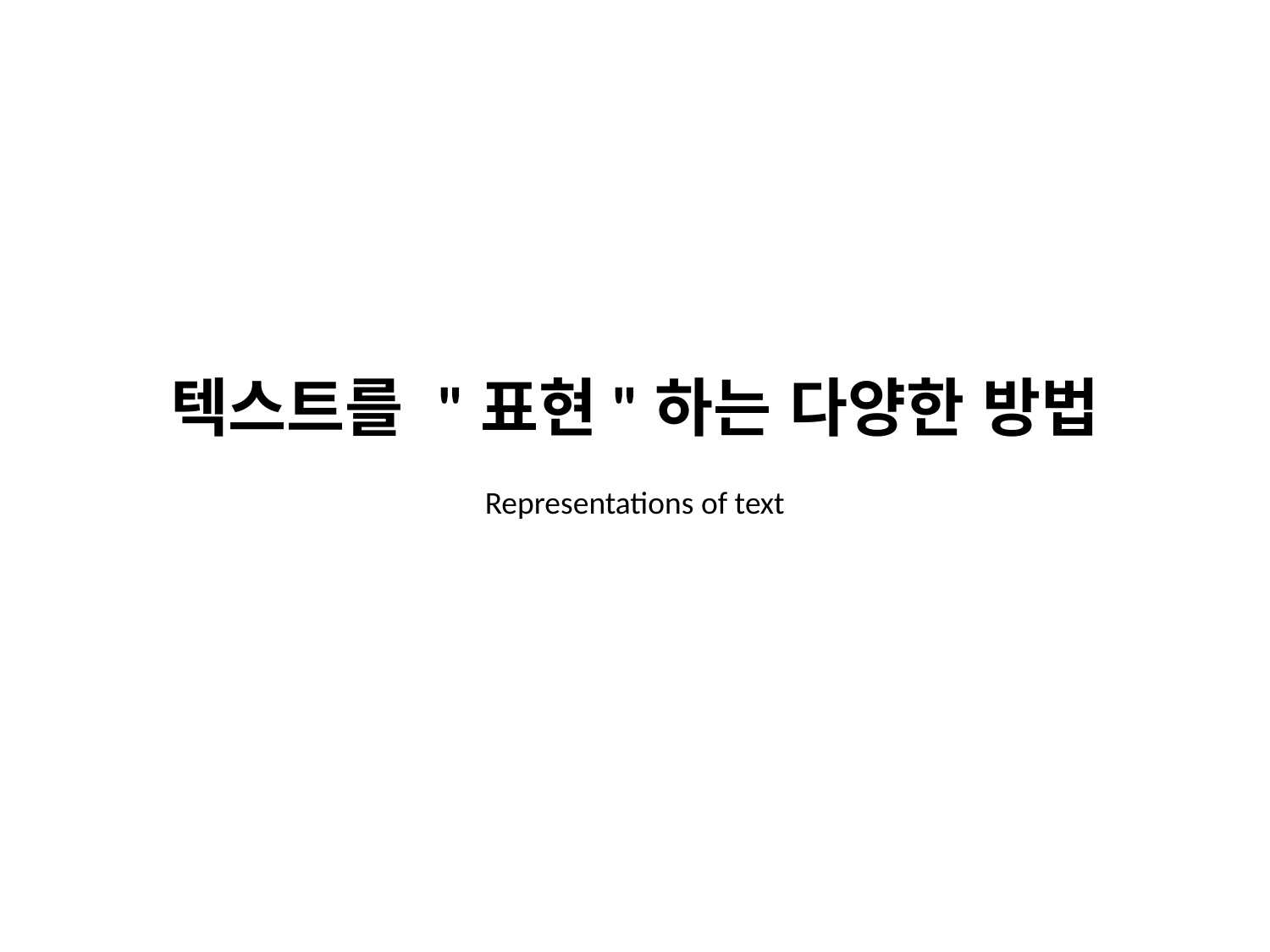

텍스트를 "표현"하는 다양한 방법

Representations of text